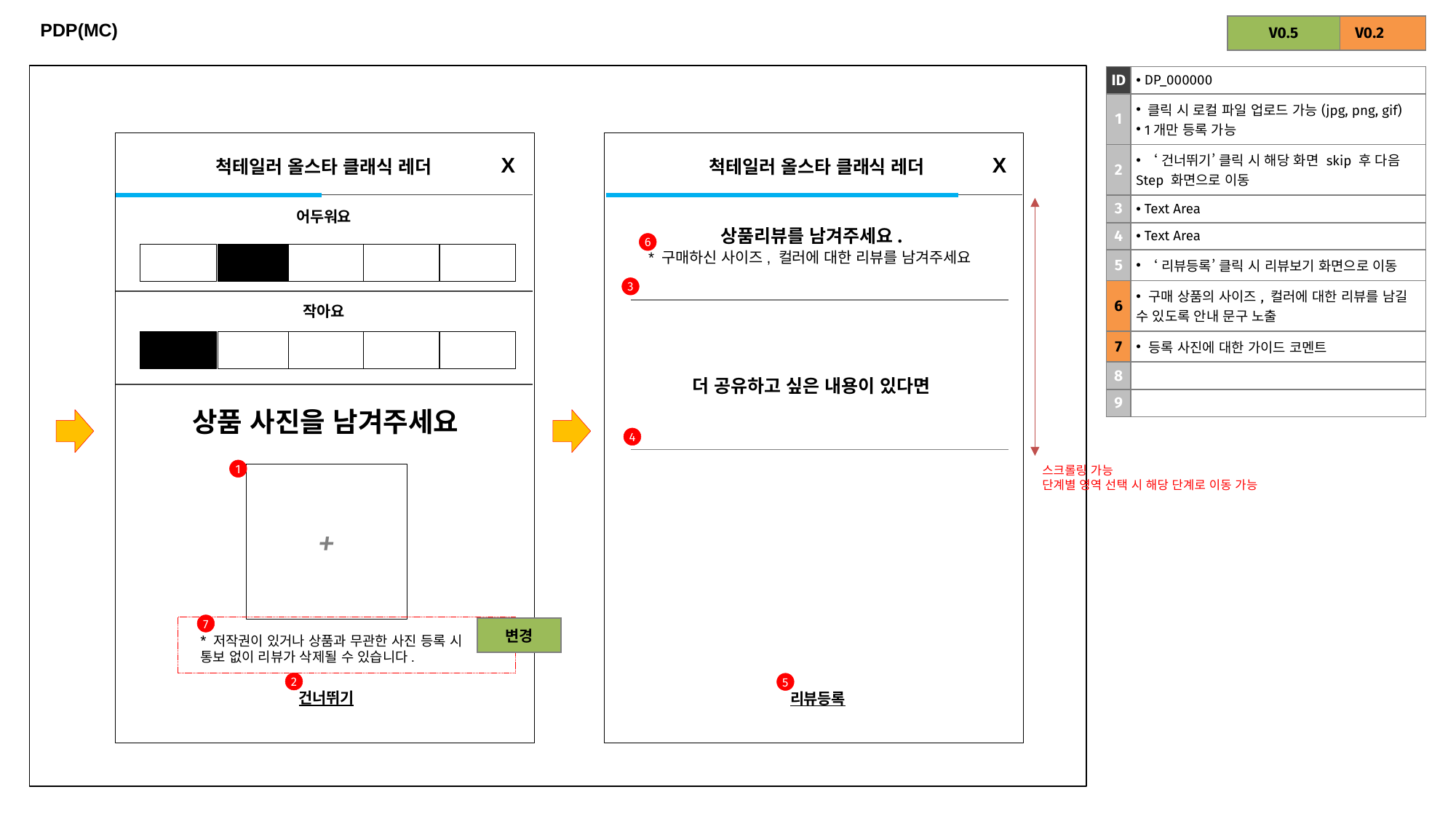

# PDP(MC)
| V0.5 |
| --- |
| V0.2 |
| --- |

| ID | DP\_000000 |
| --- | --- |
| 1 | 클릭 시 로컬 파일 업로드 가능(jpg, png, gif) 1개만 등록 가능 |
| 2 | ‘건너뛰기’ 클릭 시 해당 화면 skip 후 다음 Step 화면으로 이동 |
| 3 | Text Area |
| 4 | Text Area |
| 5 | ‘리뷰등록’ 클릭 시 리뷰보기 화면으로 이동 |
| 6 | 구매 상품의 사이즈, 컬러에 대한 리뷰를 남길 수 있도록 안내 문구 노출 |
| 7 | 등록 사진에 대한 가이드 코멘트 |
| 8 |  |
| 9 |  |

X
X
척테일러 올스타 클래식 레더
척테일러 올스타 클래식 레더
어두워요
상품리뷰를 남겨주세요.
6
* 구매하신 사이즈, 컬러에 대한 리뷰를 남겨주세요

3
작아요

더 공유하고 싶은 내용이 있다면
상품 사진을 남겨주세요

4
스크롤링 가능
단계별 영역 선택 시 해당 단계로 이동 가능
1
+
7

| 변경 |
| --- |
* 저작권이 있거나 상품과 무관한 사진 등록 시 통보 없이 리뷰가 삭제될 수 있습니다.
2
5
건너뛰기
리뷰등록